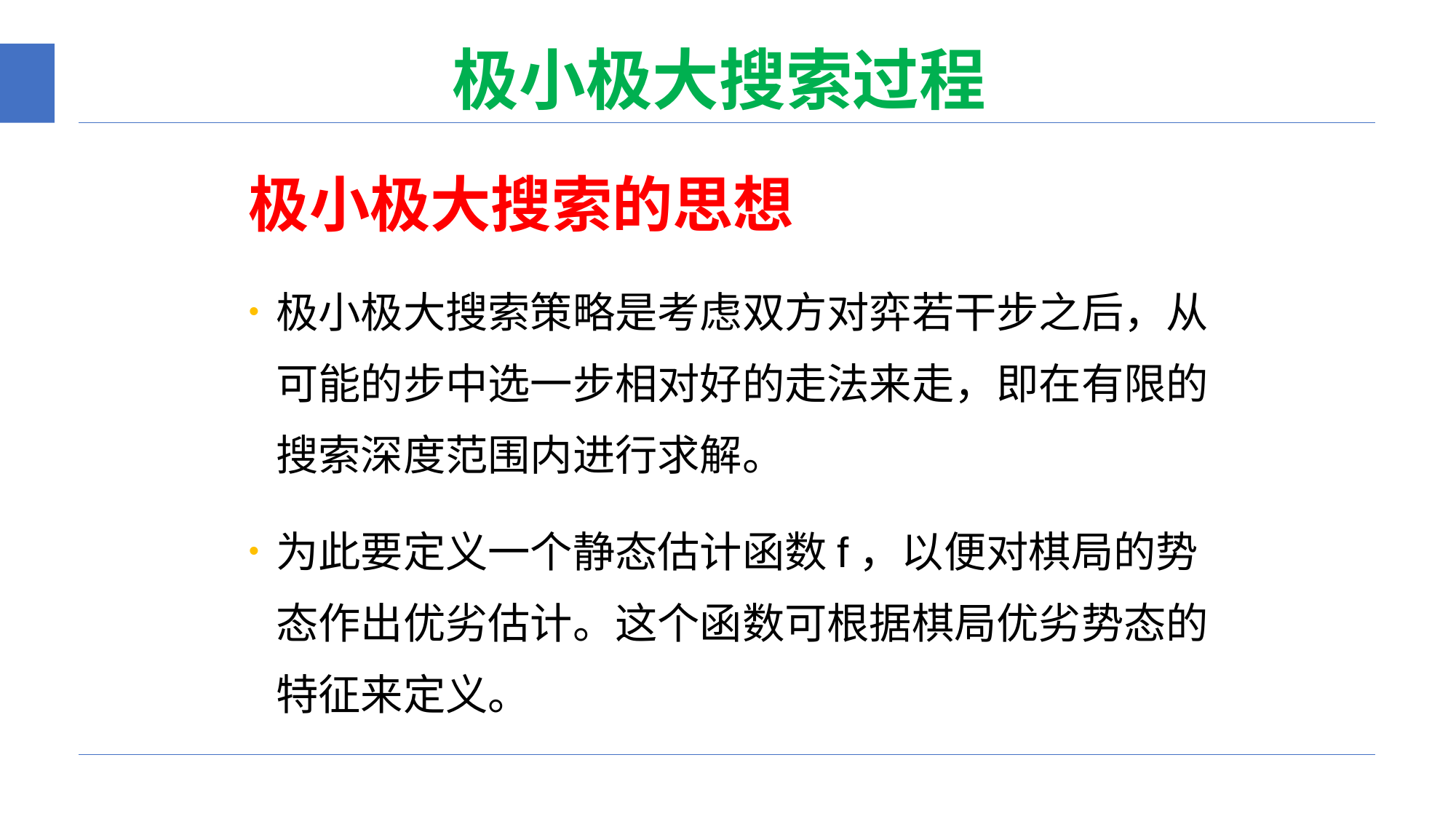

# 极小极大搜索过程
极小极大搜索的思想
极小极大搜索策略是考虑双方对弈若干步之后，从可能的步中选一步相对好的走法来走，即在有限的搜索深度范围内进行求解。
为此要定义一个静态估计函数f，以便对棋局的势态作出优劣估计。这个函数可根据棋局优劣势态的特征来定义。